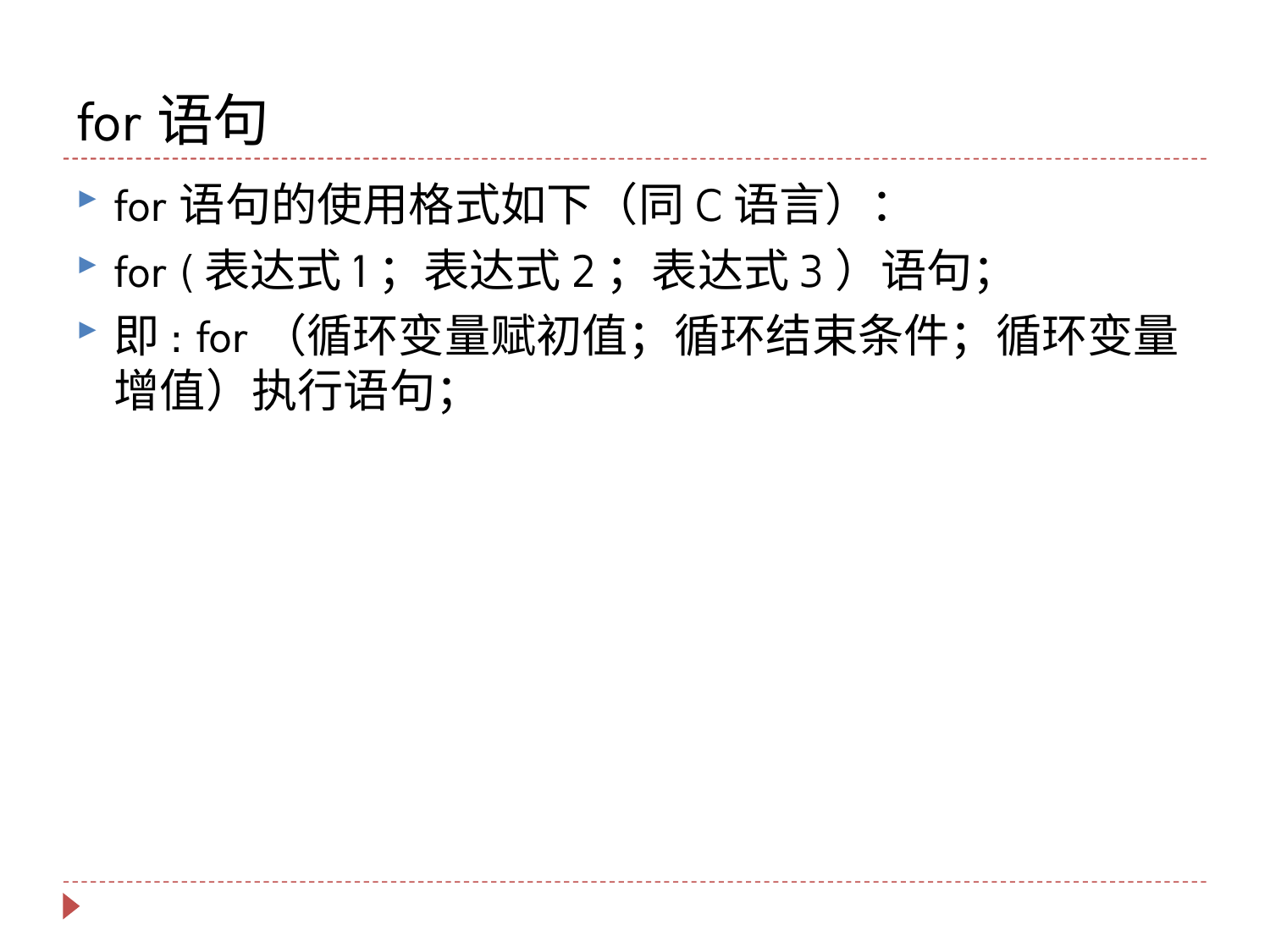

# for语句
for语句的使用格式如下（同C语言）：
for (表达式1；表达式2；表达式3）语句；
即: for（循环变量赋初值；循环结束条件；循环变量增值）执行语句；